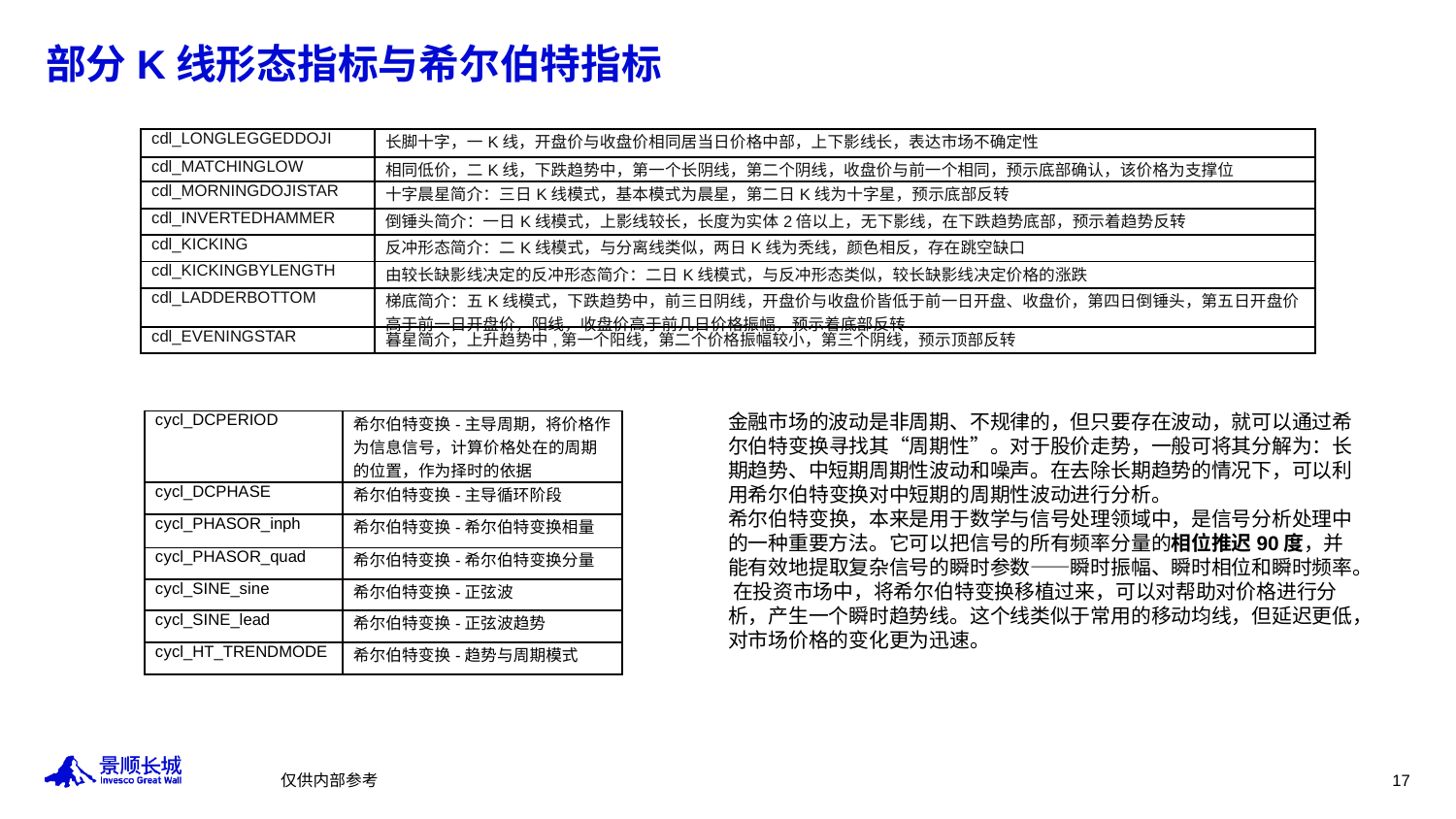

# 部分K线形态指标与希尔伯特指标
| cdl\_LONGLEGGEDDOJI | 长脚十字，一K线，开盘价与收盘价相同居当日价格中部，上下影线长，表达市场不确定性 |
| --- | --- |
| cdl\_MATCHINGLOW | 相同低价，二K线，下跌趋势中，第一个长阴线，第二个阴线，收盘价与前一个相同，预示底部确认，该价格为支撑位 |
| cdl\_MORNINGDOJISTAR | 十字晨星简介：三日K线模式，基本模式为晨星，第二日K线为十字星，预示底部反转 |
| cdl\_INVERTEDHAMMER | 倒锤头简介：一日K线模式，上影线较长，长度为实体2倍以上，无下影线，在下跌趋势底部，预示着趋势反转 |
| cdl\_KICKING | 反冲形态简介：二K线模式，与分离线类似，两日K线为秃线，颜色相反，存在跳空缺口 |
| cdl\_KICKINGBYLENGTH | 由较长缺影线决定的反冲形态简介：二日K线模式，与反冲形态类似，较长缺影线决定价格的涨跌 |
| cdl\_LADDERBOTTOM | 梯底简介：五K线模式，下跌趋势中，前三日阴线，开盘价与收盘价皆低于前一日开盘、收盘价，第四日倒锤头，第五日开盘价高于前一日开盘价，阳线，收盘价高于前几日价格振幅，预示着底部反转 |
| cdl\_EVENINGSTAR | 暮星简介，上升趋势中,第一个阳线，第二个价格振幅较小，第三个阴线，预示顶部反转 |

金融市场的波动是非周期、不规律的，但只要存在波动，就可以通过希尔伯特变换寻找其“周期性”。对于股价走势，一般可将其分解为：长期趋势、中短期周期性波动和噪声。在去除长期趋势的情况下，可以利用希尔伯特变换对中短期的周期性波动进行分析。
希尔伯特变换，本来是用于数学与信号处理领域中，是信号分析处理中的一种重要方法。它可以把信号的所有频率分量的相位推迟90度，并能有效地提取复杂信号的瞬时参数——瞬时振幅、瞬时相位和瞬时频率。 在投资市场中，将希尔伯特变换移植过来，可以对帮助对价格进行分析，产生一个瞬时趋势线。这个线类似于常用的移动均线，但延迟更低，对市场价格的变化更为迅速。
| cycl\_DCPERIOD | 希尔伯特变换-主导周期，将价格作为信息信号，计算价格处在的周期的位置，作为择时的依据 |
| --- | --- |
| cycl\_DCPHASE | 希尔伯特变换-主导循环阶段 |
| cycl\_PHASOR\_inph | 希尔伯特变换-希尔伯特变换相量 |
| cycl\_PHASOR\_quad | 希尔伯特变换-希尔伯特变换分量 |
| cycl\_SINE\_sine | 希尔伯特变换-正弦波 |
| cycl\_SINE\_lead | 希尔伯特变换-正弦波趋势 |
| cycl\_HT\_TRENDMODE | 希尔伯特变换-趋势与周期模式 |
仅供内部参考
17